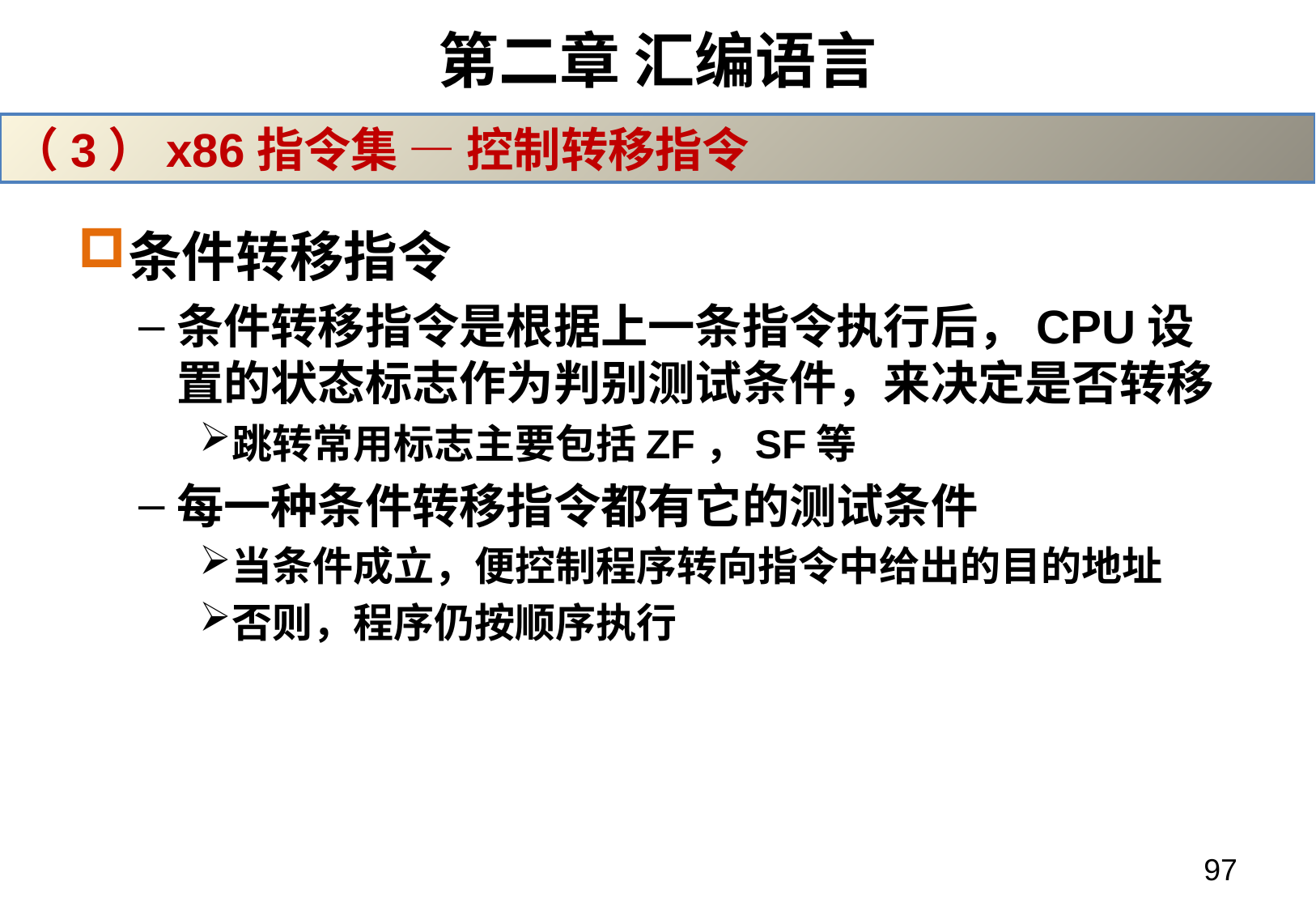

# 第二章 汇编语言
（3）x86指令集 — 控制转移指令
条件转移指令
条件转移指令是根据上一条指令执行后，CPU设置的状态标志作为判别测试条件，来决定是否转移
跳转常用标志主要包括ZF，SF等
每一种条件转移指令都有它的测试条件
当条件成立，便控制程序转向指令中给出的目的地址
否则，程序仍按顺序执行
97